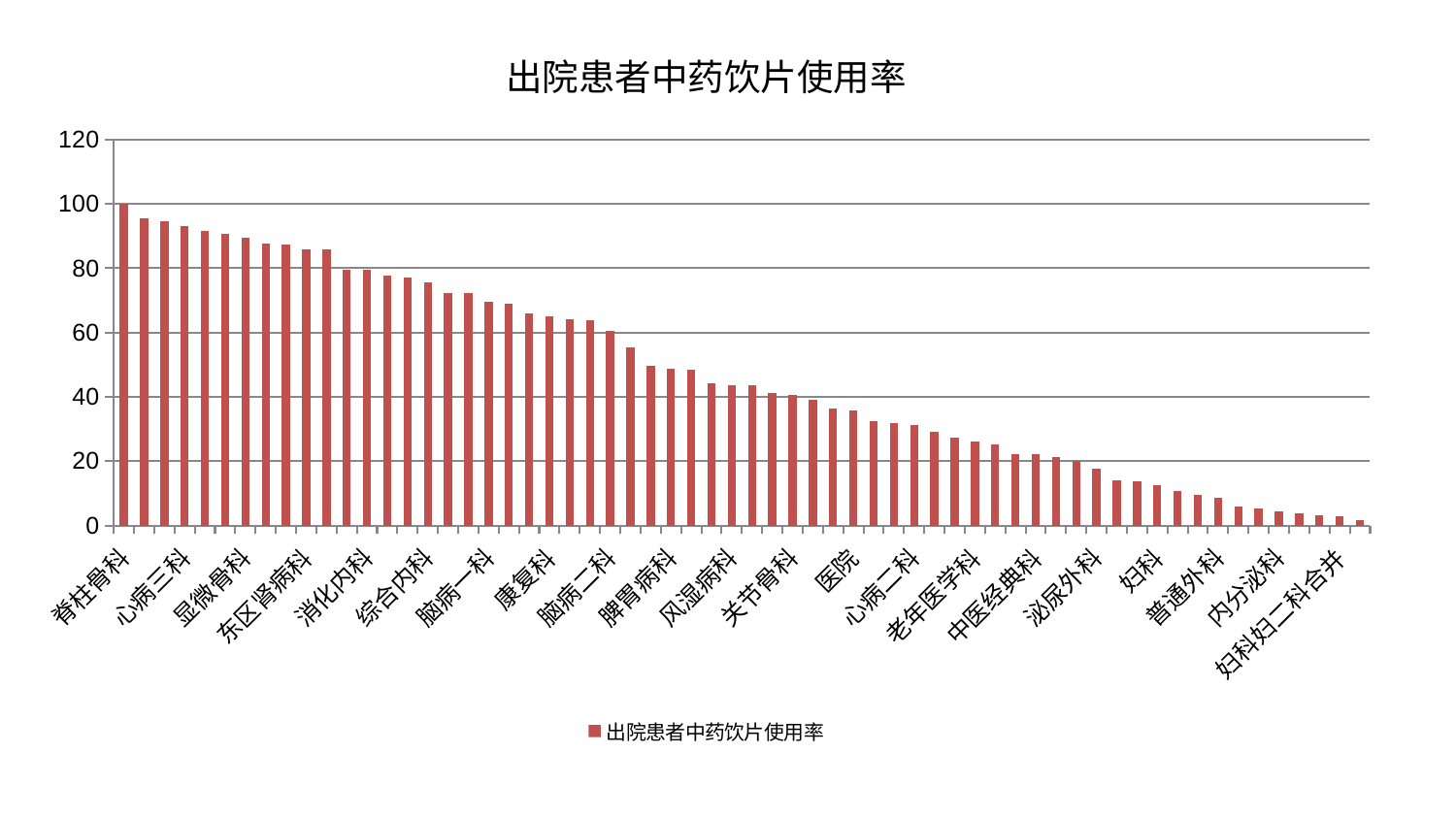

### Chart: 出院患者中药饮片使用率

| Category | 出院患者中药饮片使用率 |
|---|---|
| 脊柱骨科 | 100.0 |
| 耳鼻喉科 | 95.61911530916015 |
| 中医外治中心 | 94.67188464848056 |
| 心病三科 | 93.0778612217822 |
| 重症医学科 | 91.51196624337003 |
| 乳腺甲状腺外科 | 90.81893769926502 |
| 显微骨科 | 89.43257481631319 |
| 肾病科 | 87.69232207068903 |
| 骨科 | 87.50512476295155 |
| 东区肾病科 | 85.75687731648881 |
| 心血管内科 | 85.748226559958 |
| 口腔科 | 79.57811914563085 |
| 消化内科 | 79.56843690826676 |
| 儿科 | 77.68657072671265 |
| 身心医学科 | 77.04101467773663 |
| 综合内科 | 75.50409811334266 |
| 美容皮肤科 | 72.36449726086187 |
| 肛肠科 | 72.32341860316444 |
| 脑病一科 | 69.58535049476122 |
| 呼吸内科 | 69.04750835859093 |
| 心病四科 | 66.08169114630417 |
| 康复科 | 64.93496169131267 |
| 脑病三科 | 64.15340435673453 |
| 心病一科 | 63.88202852216143 |
| 脑病二科 | 60.38540215387152 |
| 针灸科 | 55.3172728293132 |
| 妇二科 | 49.78412147536047 |
| 脾胃病科 | 48.720377344461966 |
| 运动损伤骨科 | 48.54559376791773 |
| 治未病中心 | 44.2260385998052 |
| 风湿病科 | 43.67545049497121 |
| 胸外科 | 43.62630330540624 |
| 产科 | 41.20430014822081 |
| 关节骨科 | 40.517072524637726 |
| 微创骨科 | 39.19889869195321 |
| 东区重症医学科 | 36.460050174628634 |
| 医院 | 35.90175202066458 |
| 创伤骨科 | 32.5399070214426 |
| 眼科 | 31.83882146035926 |
| 心病二科 | 31.177273972342963 |
| 男科 | 29.2525527973024 |
| 血液科 | 27.323929986099238 |
| 老年医学科 | 26.131261625314657 |
| 推拿科 | 25.092389861070263 |
| 脾胃科消化科合并 | 22.25387790150622 |
| 中医经典科 | 22.22173963556297 |
| 小儿推拿科 | 21.38586394879129 |
| 肝胆外科 | 20.17338435246134 |
| 泌尿外科 | 17.686381998036584 |
| 肾脏内科 | 13.947099215412793 |
| 皮肤科 | 13.843956449029415 |
| 妇科 | 12.552196419662486 |
| 神经外科 | 10.813879238672847 |
| 周围血管科 | 9.462798004348983 |
| 普通外科 | 8.527567224983349 |
| 肿瘤内科 | 5.819502540601297 |
| 小儿骨科 | 5.31452662631318 |
| 内分泌科 | 4.247360239455719 |
| 神经内科 | 3.6510726855737836 |
| 肝病科 | 3.023491006431034 |
| 妇科妇二科合并 | 2.824428888356011 |
| 西区重症医学科 | 1.674934966675406 |
169